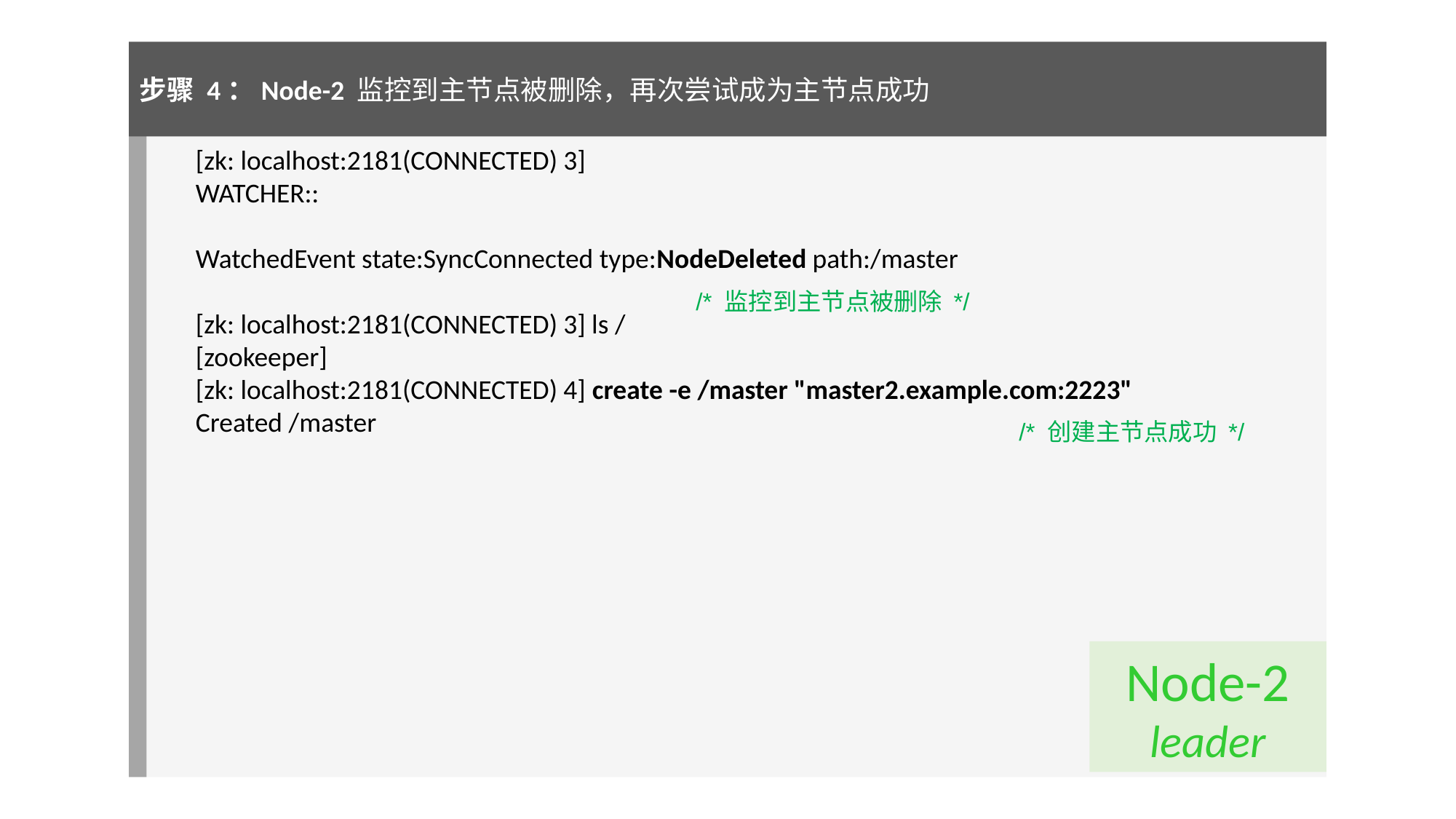

步骤 4：Node-2 监控到主节点被删除，再次尝试成为主节点成功

[zk: localhost:2181(CONNECTED) 3]
WATCHER::
WatchedEvent state:SyncConnected type:NodeDeleted path:/master
[zk: localhost:2181(CONNECTED) 3] ls /
[zookeeper]
[zk: localhost:2181(CONNECTED) 4] create -e /master "master2.example.com:2223"
Created /master
/* 监控到主节点被删除 */
/* 创建主节点成功 */
Node-2
leader